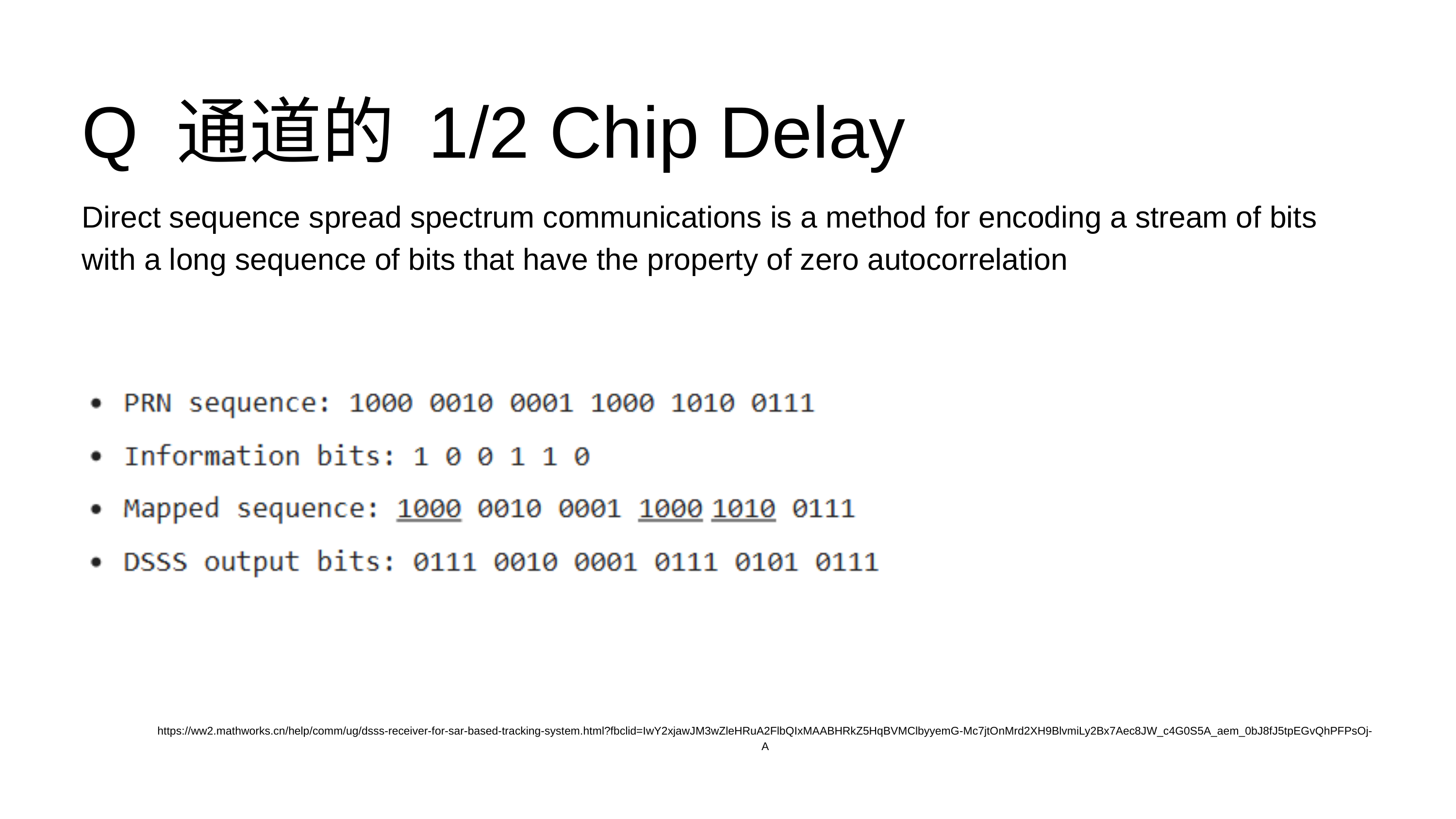

Q 通道的 1/2 Chip Delay
Direct sequence spread spectrum communications is a method for encoding a stream of bits with a long sequence of bits that have the property of zero autocorrelation

https://ww2.mathworks.cn/help/comm/ug/dsss-receiver-for-sar-based-tracking-system.html?fbclid=IwY2xjawJM3wZleHRuA2FlbQIxMAABHRkZ5HqBVMClbyyemG-Mc7jtOnMrd2XH9BlvmiLy2Bx7Aec8JW_c4G0S5A_aem_0bJ8fJ5tpEGvQhPFPsOj-A